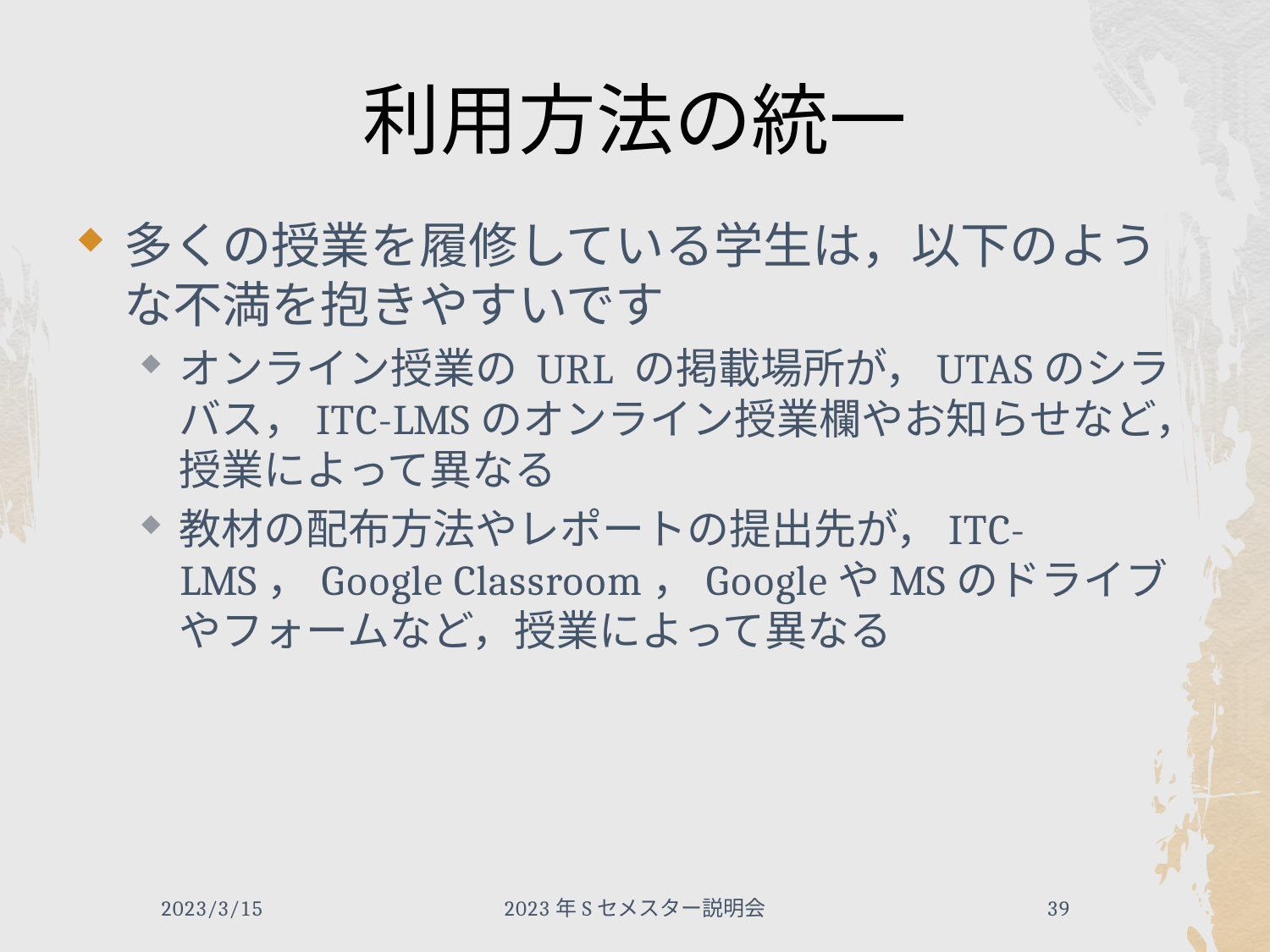

# 利用方法の統一
多くの授業を履修している学生は，以下のような不満を抱きやすいです
オンライン授業の URL の掲載場所が，UTASのシラバス，ITC-LMSのオンライン授業欄やお知らせなど，授業によって異なる
教材の配布方法やレポートの提出先が，ITC-LMS，Google Classroom，GoogleやMSのドライブやフォームなど，授業によって異なる
2023/3/15
2023年Sセメスター説明会
39